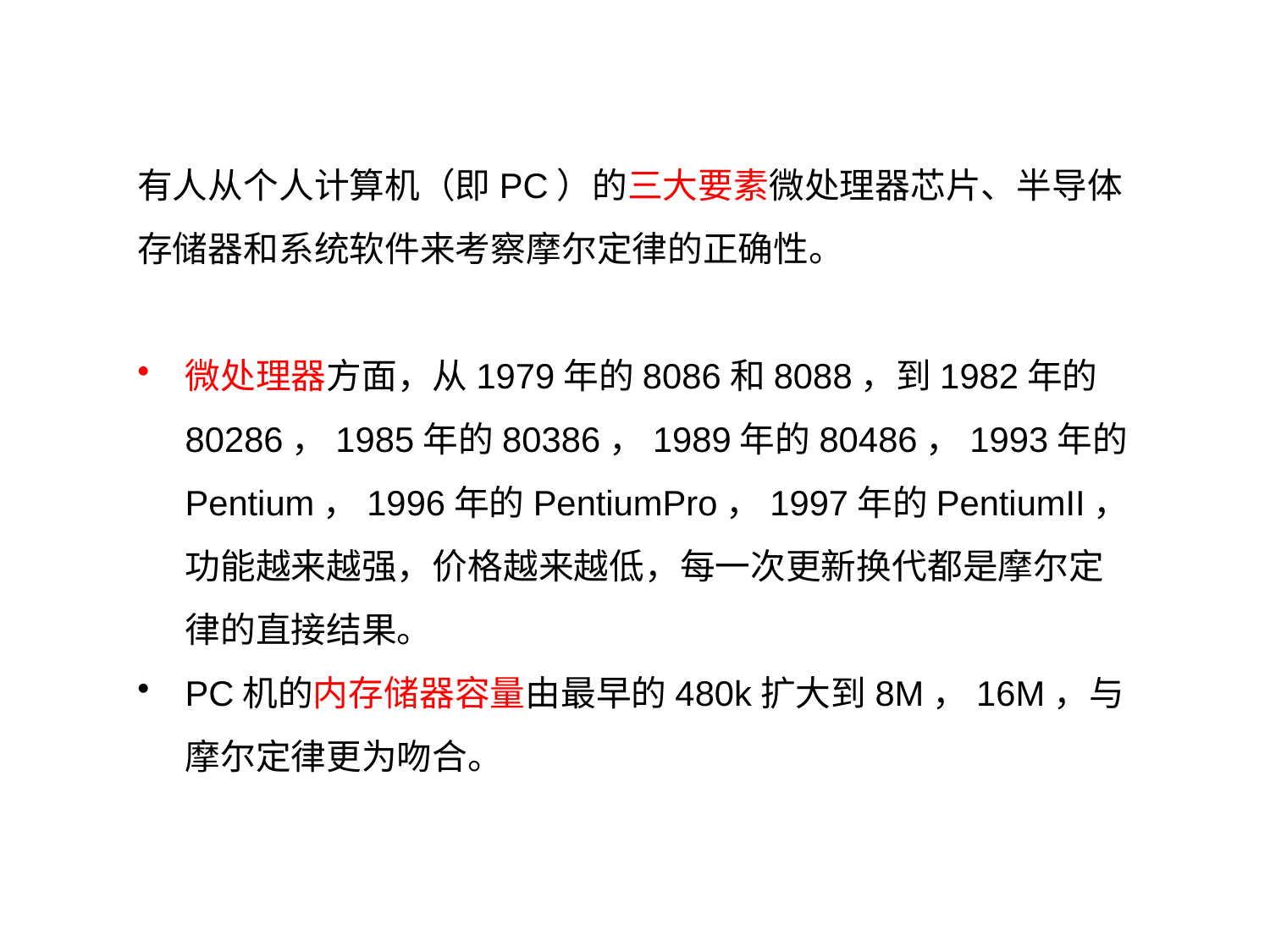

有人从个人计算机（即PC）的三大要素微处理器芯片、半导体存储器和系统软件来考察摩尔定律的正确性。

微处理器方面，从1979年的8086和8088，到1982年的80286，1985年的80386，1989年的80486，1993年的Pentium，1996年的PentiumPro，1997年的PentiumII，功能越来越强，价格越来越低，每一次更新换代都是摩尔定律的直接结果。
PC机的内存储器容量由最早的480k扩大到8M，16M，与摩尔定律更为吻合。